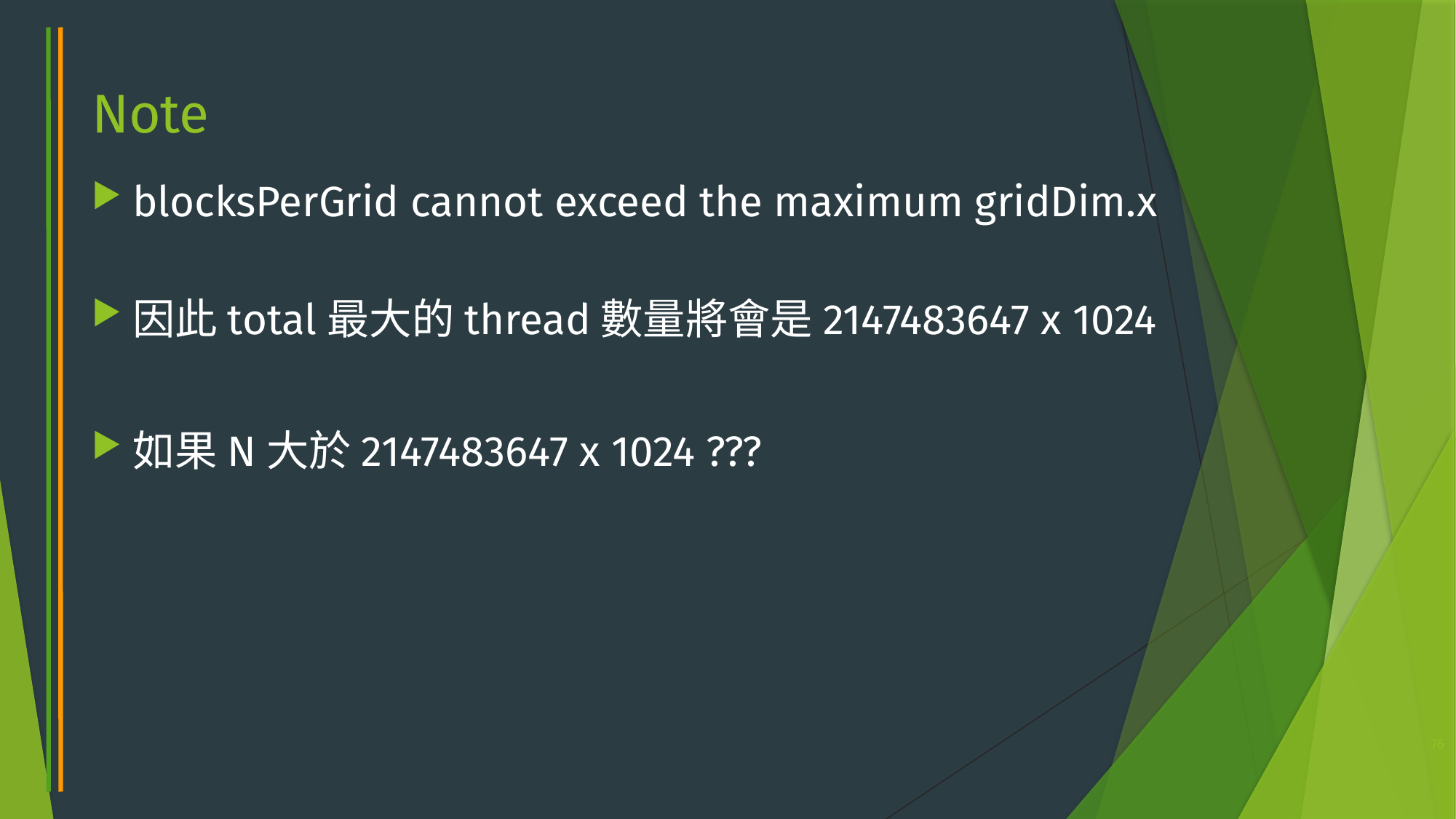

# Note
blocksPerGrid cannot exceed the maximum gridDim.x

因此total最大的thread數量將會是2147483647 x 1024

如果N大於2147483647 x 1024 ???
76